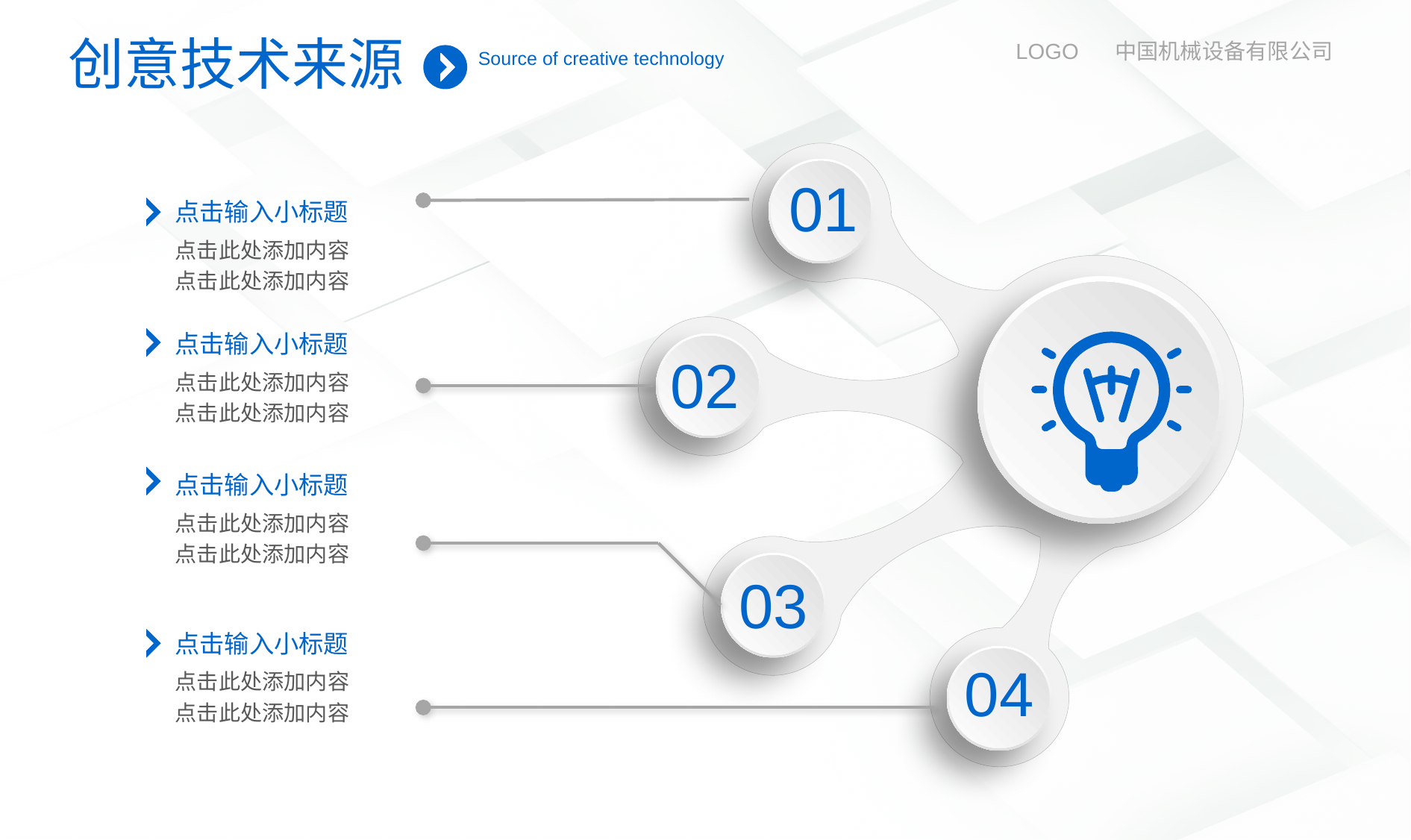

创意技术来源
Source of creative technology

LOGO     中国机械设备有限公司

01
点击输入小标题

点击此处添加内容
点击此处添加内容
点击输入小标题

点击此处添加内容
点击此处添加内容

02
点击输入小标题

点击此处添加内容
点击此处添加内容
03
点击输入小标题

点击此处添加内容
点击此处添加内容
04